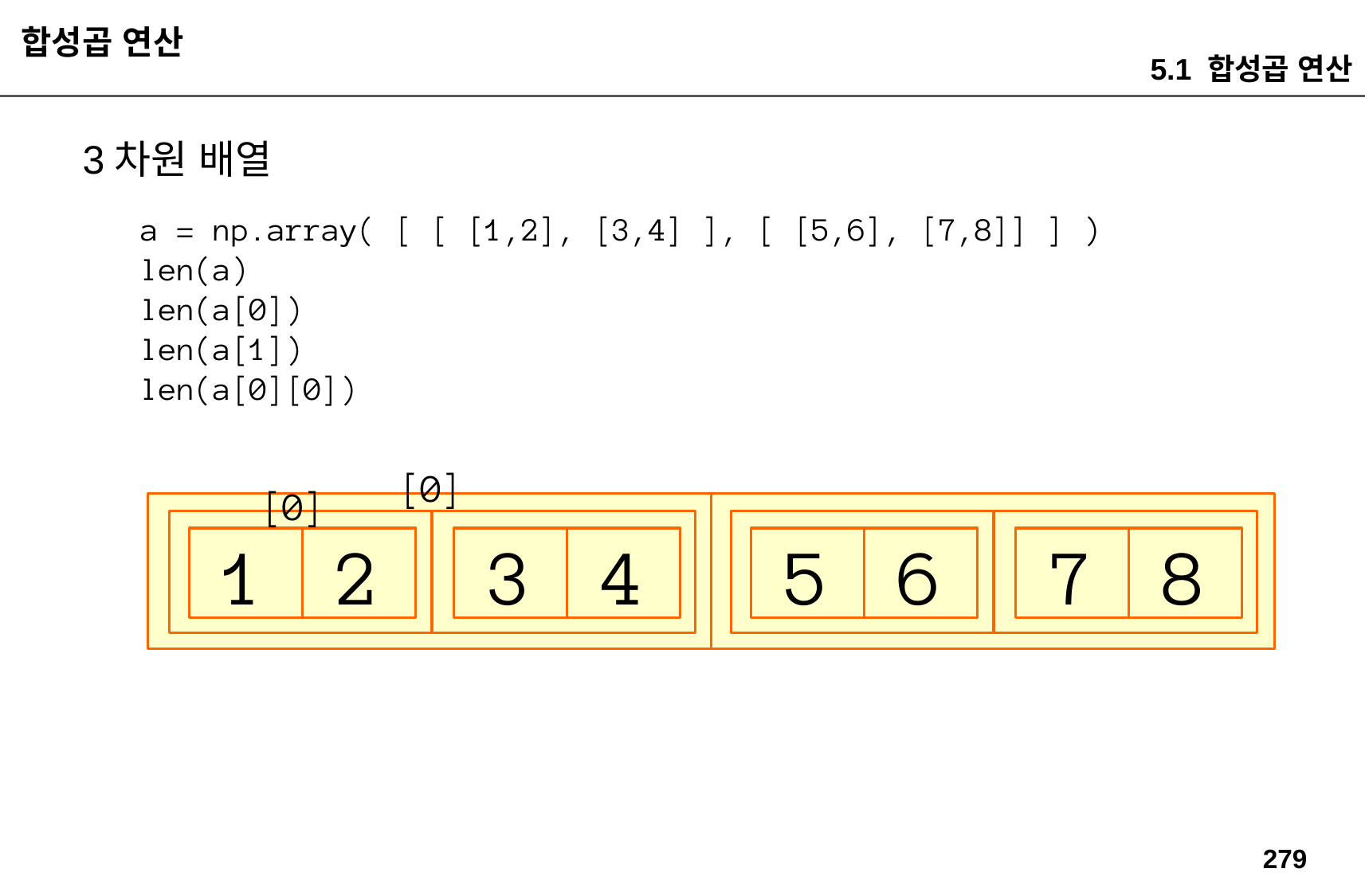

합성곱 연산
5.1 합성곱 연산
3차원 배열

a = np.array( [ [ [1,2], [3,4] ], [ [5,6], [7,8]] ] )
len(a)
len(a[0])
len(a[1])
len(a[0][0])
[0]
[0]

1
2
3
4
5
6
7
8